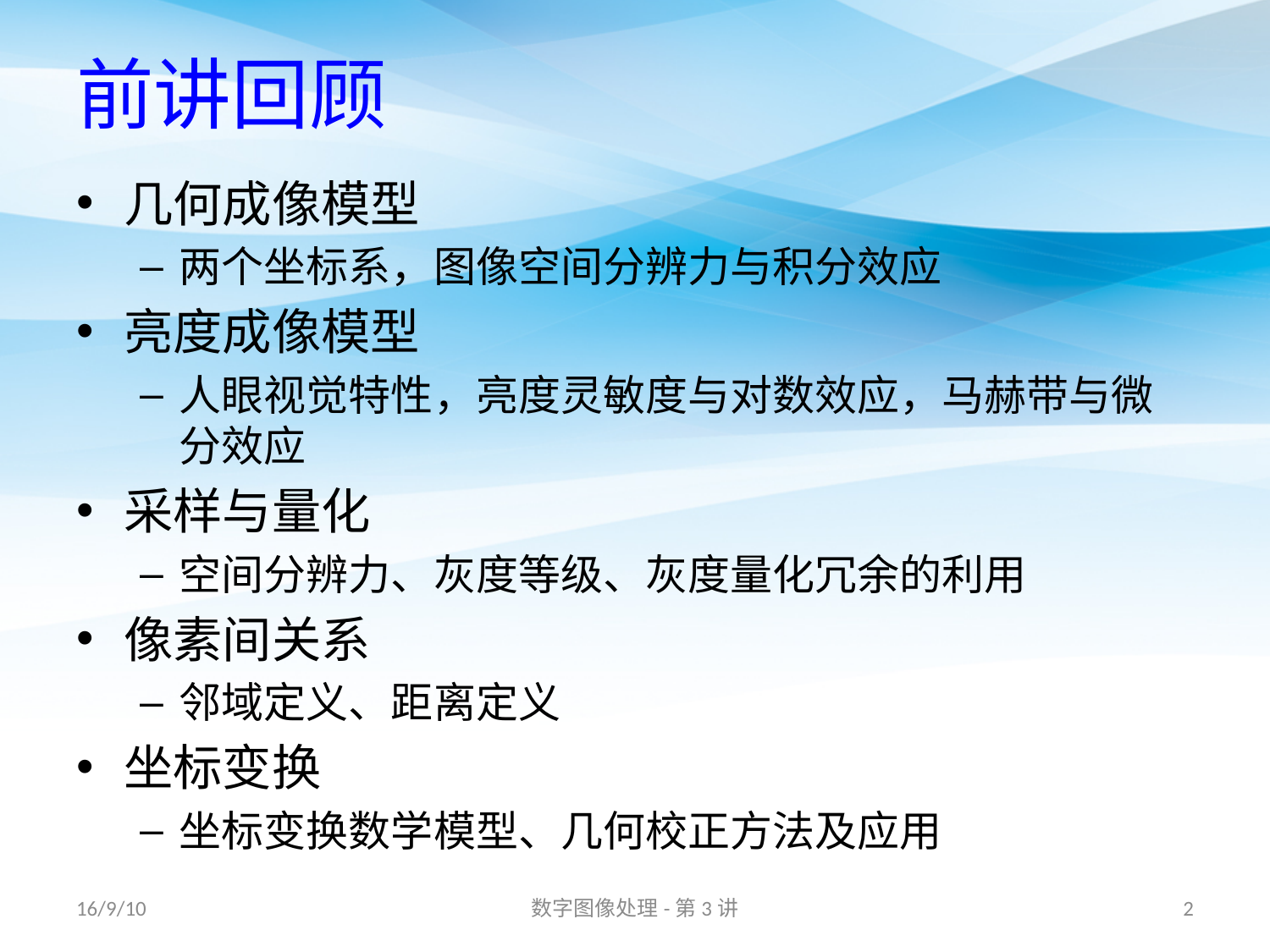

# 前讲回顾
几何成像模型
两个坐标系，图像空间分辨力与积分效应
亮度成像模型
人眼视觉特性，亮度灵敏度与对数效应，马赫带与微分效应
采样与量化
空间分辨力、灰度等级、灰度量化冗余的利用
像素间关系
邻域定义、距离定义
坐标变换
坐标变换数学模型、几何校正方法及应用
16/9/10
数字图像处理-第3讲
2